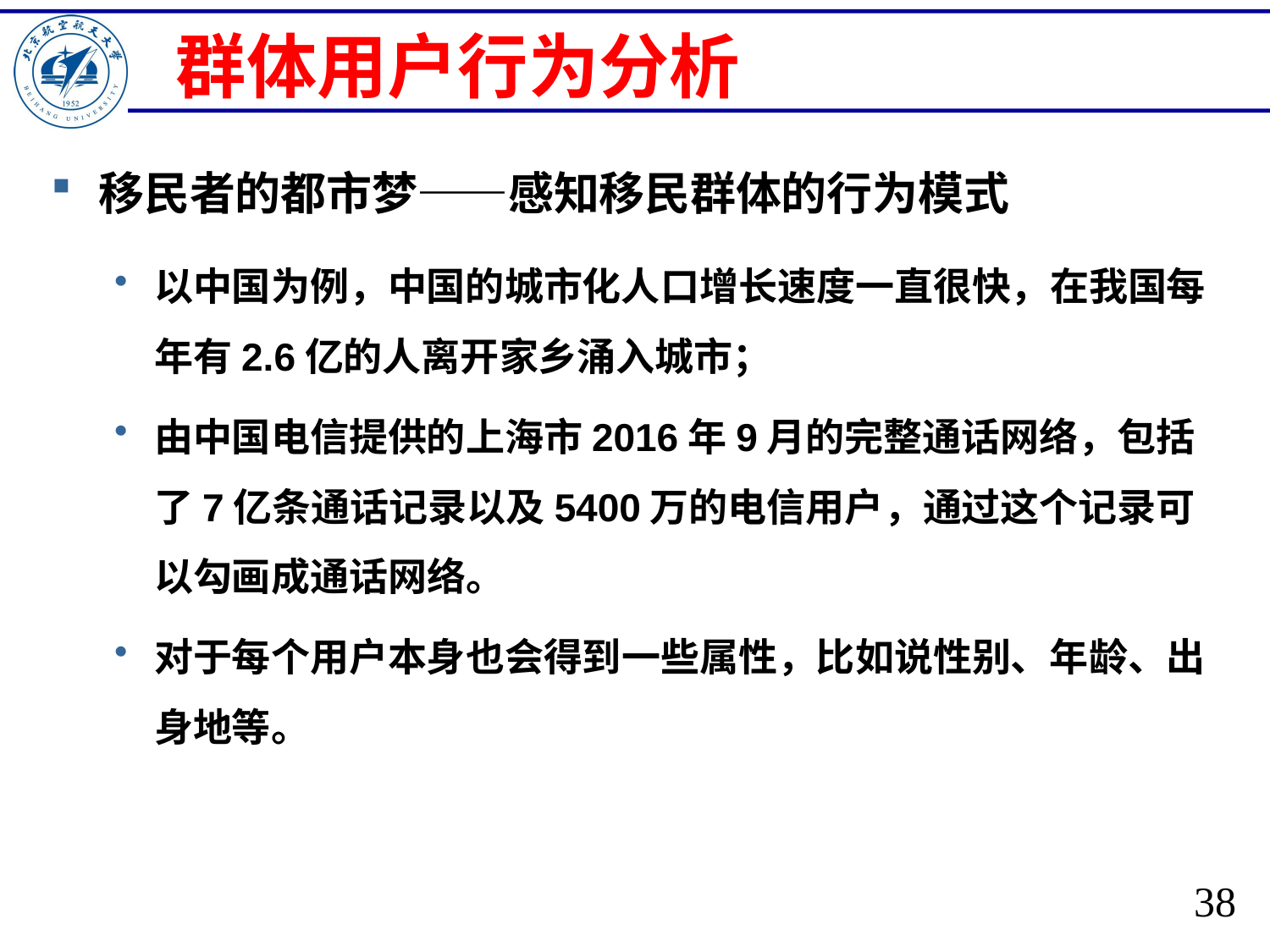

# 群体用户行为分析
移民者的都市梦——感知移民群体的行为模式
以中国为例，中国的城市化人口增长速度一直很快，在我国每年有2.6亿的人离开家乡涌入城市；
由中国电信提供的上海市2016年9月的完整通话网络，包括了7亿条通话记录以及5400万的电信用户，通过这个记录可以勾画成通话网络。
对于每个用户本身也会得到一些属性，比如说性别、年龄、出身地等。